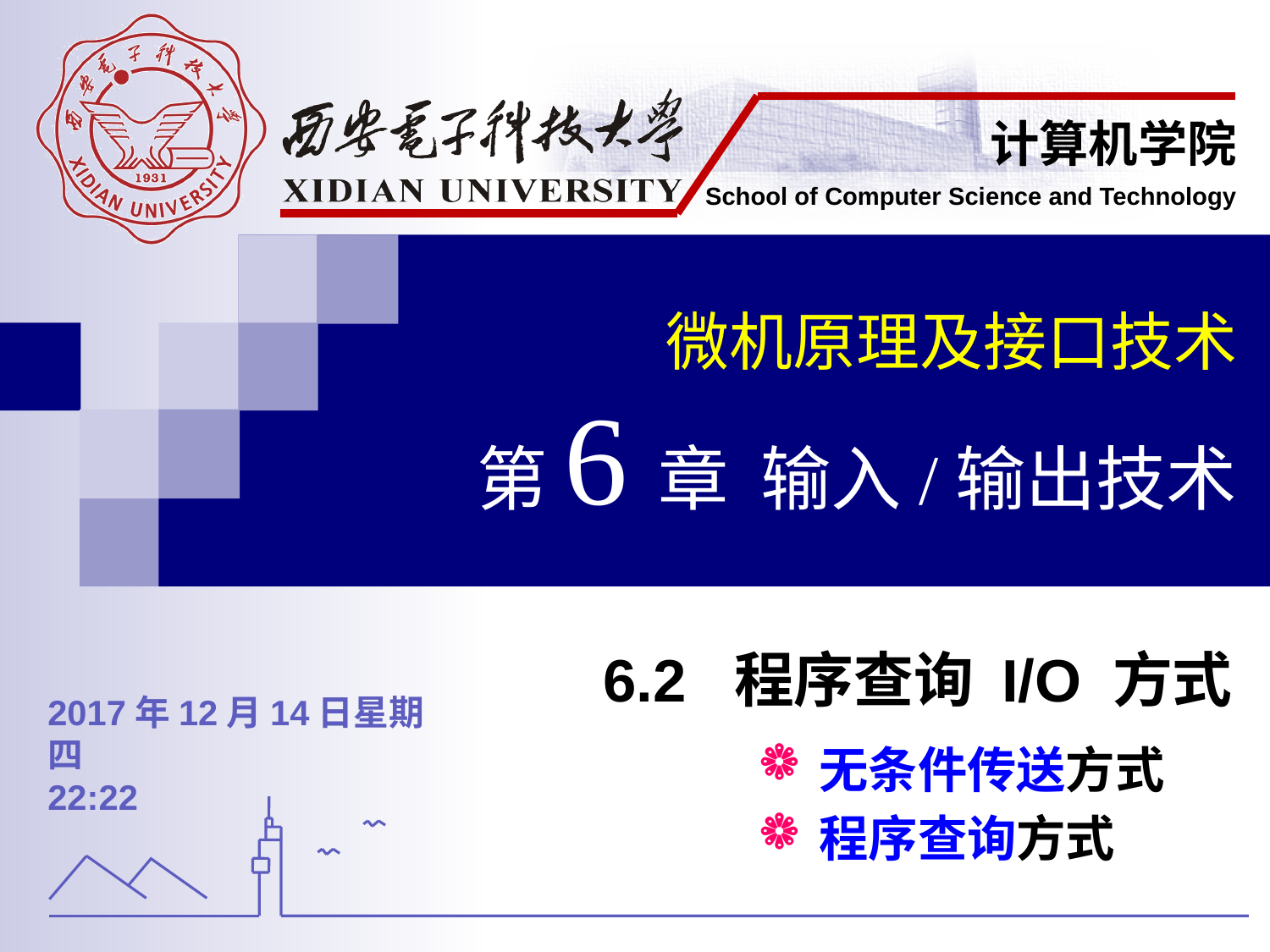

微机原理及接口技术
第6章  输入/输出技术
6.2  程序查询 I/O 方式
无条件传送方式
程序查询方式